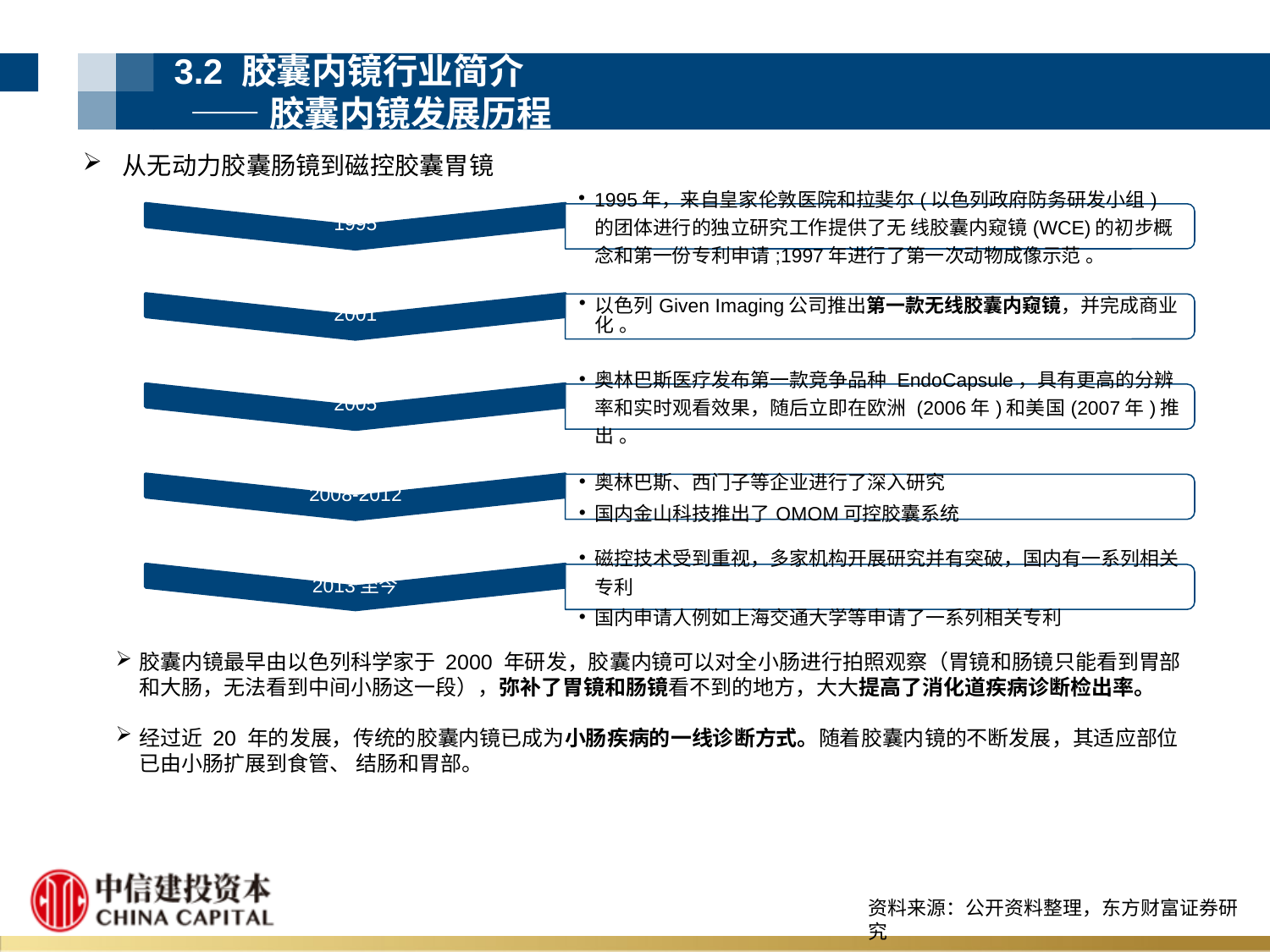

3.2 胶囊内镜行业简介
  ——胶囊内镜发展历程
从无动力胶囊肠镜到磁控胶囊胃镜
1995
1995年，来自皇家伦敦医院和拉斐尔(以色列政府防务研发小组)的团体进行的独立研究工作提供了无 线胶囊内窥镜(WCE)的初步概念和第一份专利申请;1997年进行了第一次动物成像示范 。
2001
以色列Given Imaging公司推出第一款无线胶囊内窥镜，并完成商业化 。
2005
奥林巴斯医疗发布第一款竞争品种 EndoCapsule，具有更高的分辨率和实时观看效果，随后立即在欧洲 (2006年)和美国(2007年)推出 。
2008-2012
奥林巴斯、西门子等企业进行了深入研究
国内金山科技推出了OMOM可控胶囊系统
2013至今
国内申请人例如上海交通大学等申请了一系列相关专利
胶囊内镜最早由以色列科学家于 2000 年研发，胶囊内镜可以对全小肠进行拍照观察（胃镜和肠镜只能看到胃部和大肠，无法看到中间小肠这一段），弥补了胃镜和肠镜看不到的地方，大大提高了消化道疾病诊断检出率。

经过近 20 年的发展，传统的胶囊内镜已成为小肠疾病的一线诊断方式。随着胶囊内镜的不断发展，其适应部位已由小肠扩展到食管、 结肠和胃部。
资料来源：公开资料整理，东方财富证券研究